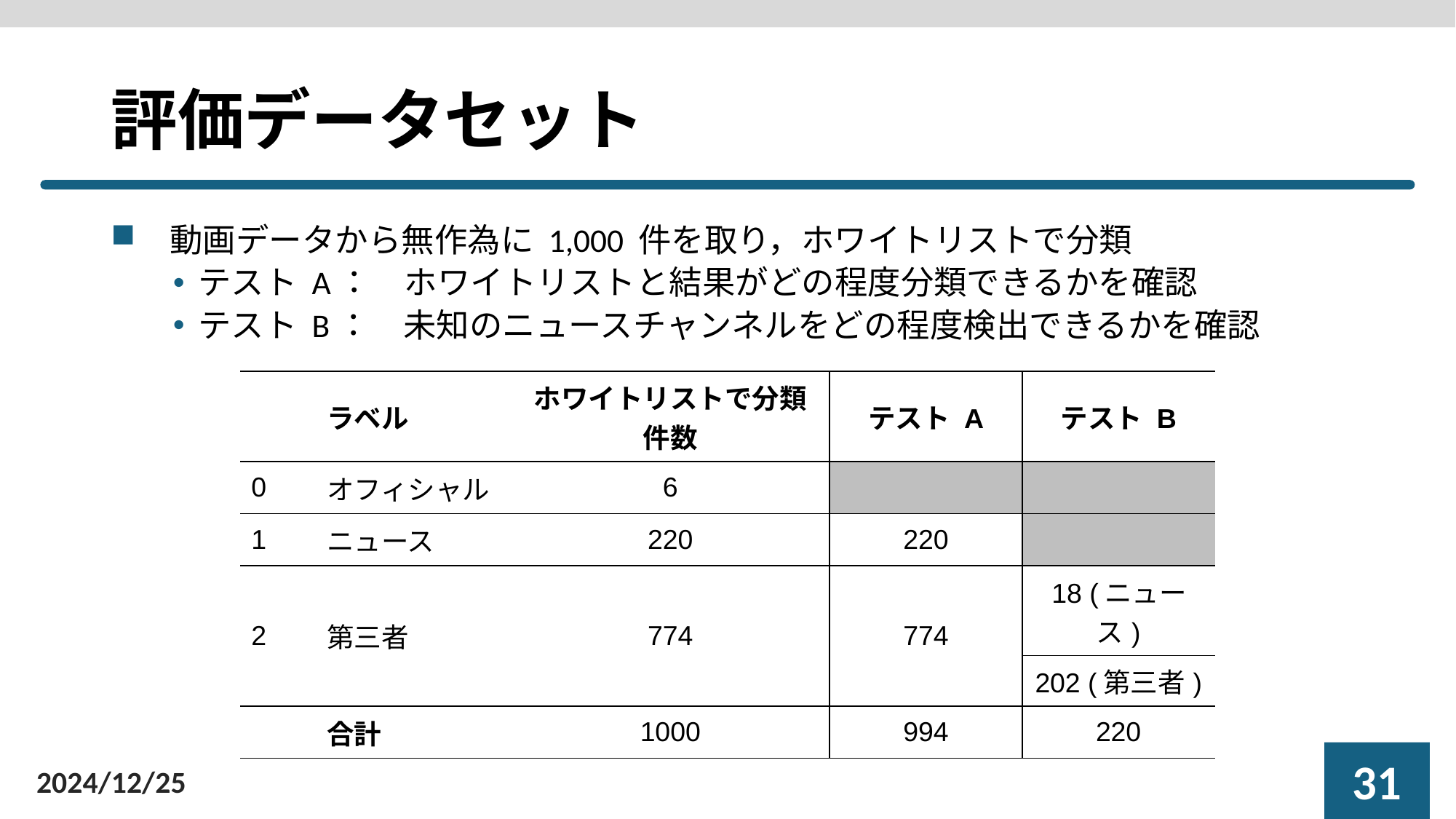

# 評価データセット

動画データから無作為に 1,000 件を取り，ホワイトリストで分類
テスト A：　ホワイトリストと結果がどの程度分類できるかを確認
テスト B：　未知のニュースチャンネルをどの程度検出できるかを確認
|  | ラベル | ホワイトリストで分類件数 | テスト A | テスト B |
| --- | --- | --- | --- | --- |
| 0 | オフィシャル | 6 |  |  |
| 1 | ニュース | 220 | 220 |  |
| 2 | 第三者 | 774 | 774 | 18 (ニュース) |
|  |  |  |  | 202 (第三者) |
|  | 合計 | 1000 | 994 | 220 |
31
2024/12/25